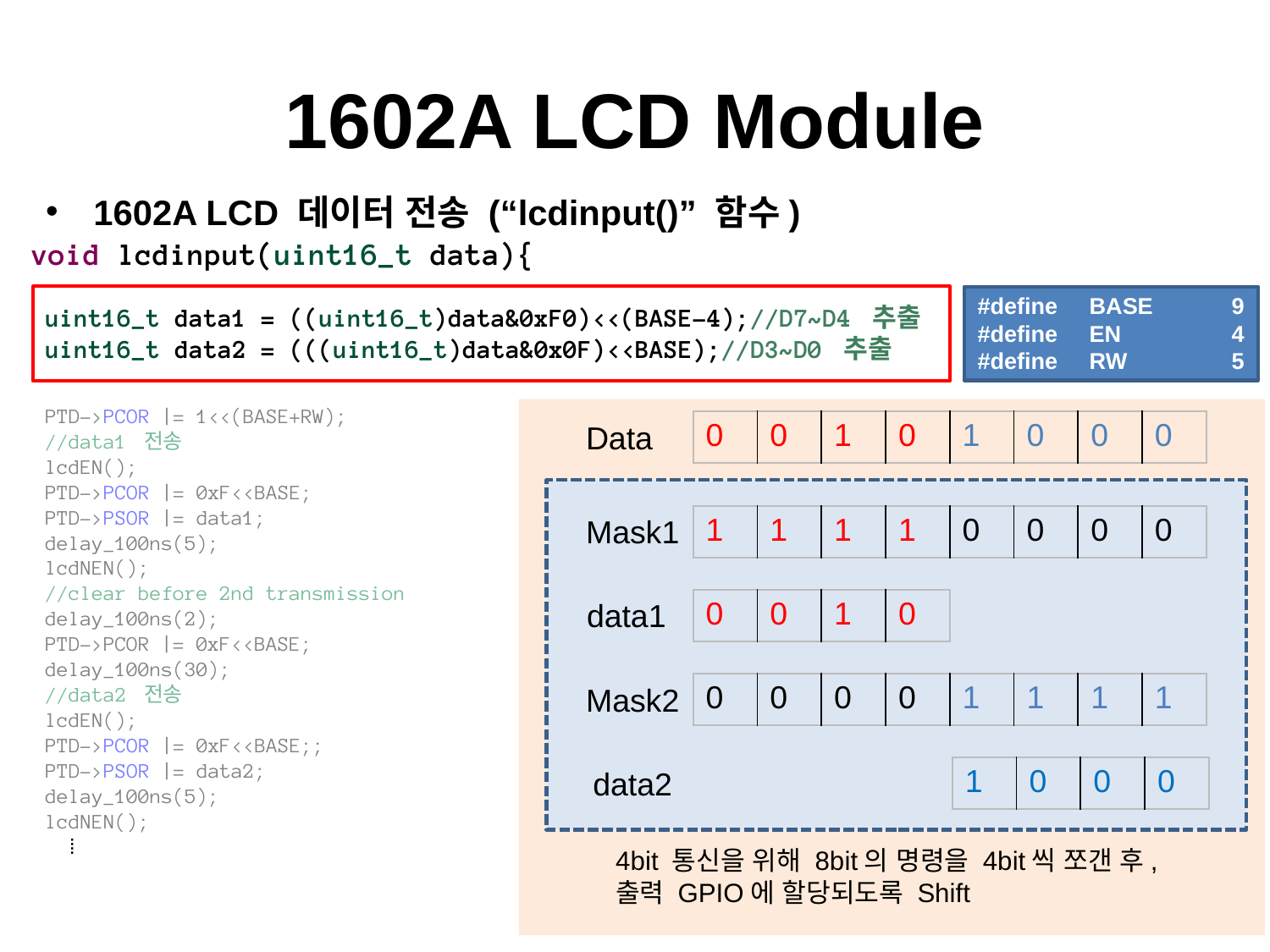

# 1602A LCD Module
1602A LCD 데이터 전송 (“lcdinput()” 함수)

void lcdinput(uint16_t data){
#define     BASE 	9
#define     EN	4
#define     RW	5

uint16_t data1 = ((uint16_t)data&0xF0)<<(BASE-4);//D7~D4 추출
uint16_t data2 = (((uint16_t)data&0x0F)<<BASE);//D3~D0 추출

PTD->PCOR |= 1<<(BASE+RW);
//data1 전송
lcdEN();
PTD->PCOR |= 0xF<<BASE;
PTD->PSOR |= data1;
delay_100ns(5);
lcdNEN();
//clear before 2nd transmission
delay_100ns(2);
PTD->PCOR |= 0xF<<BASE;
delay_100ns(30);
//data2 전송
lcdEN();
PTD->PCOR |= 0xF<<BASE;;
PTD->PSOR |= data2;
delay_100ns(5);
lcdNEN();
    ⁞

| 0 | 0 | 1 | 0 | 1 | 0 | 0 | 0 |
| --- | --- | --- | --- | --- | --- | --- | --- |
Data

| 1 | 1 | 1 | 1 | 0 | 0 | 0 | 0 |
| --- | --- | --- | --- | --- | --- | --- | --- |
Mask1
data1
| 0 | 0 | 1 | 0 |
| --- | --- | --- | --- |
| 0 | 0 | 0 | 0 | 1 | 1 | 1 | 1 |
| --- | --- | --- | --- | --- | --- | --- | --- |
Mask2
| 1 | 0 | 0 | 0 |
| --- | --- | --- | --- |
data2
4bit 통신을 위해 8bit의 명령을 4bit씩 쪼갠 후,
출력 GPIO에 할당되도록 Shift